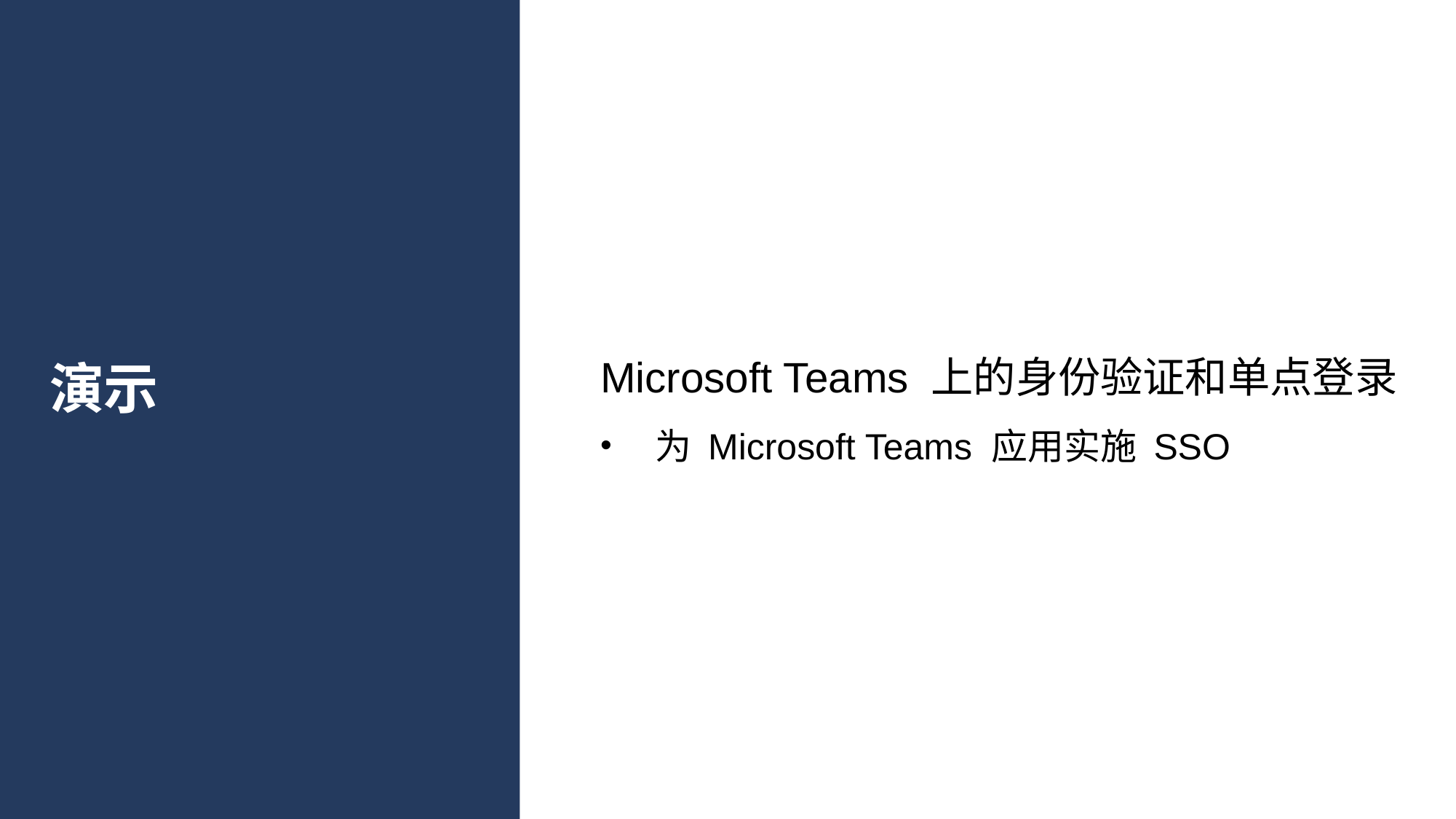

Microsoft Teams 上的身份验证和单点登录
为 Microsoft Teams 应用实施 SSO
# 演示